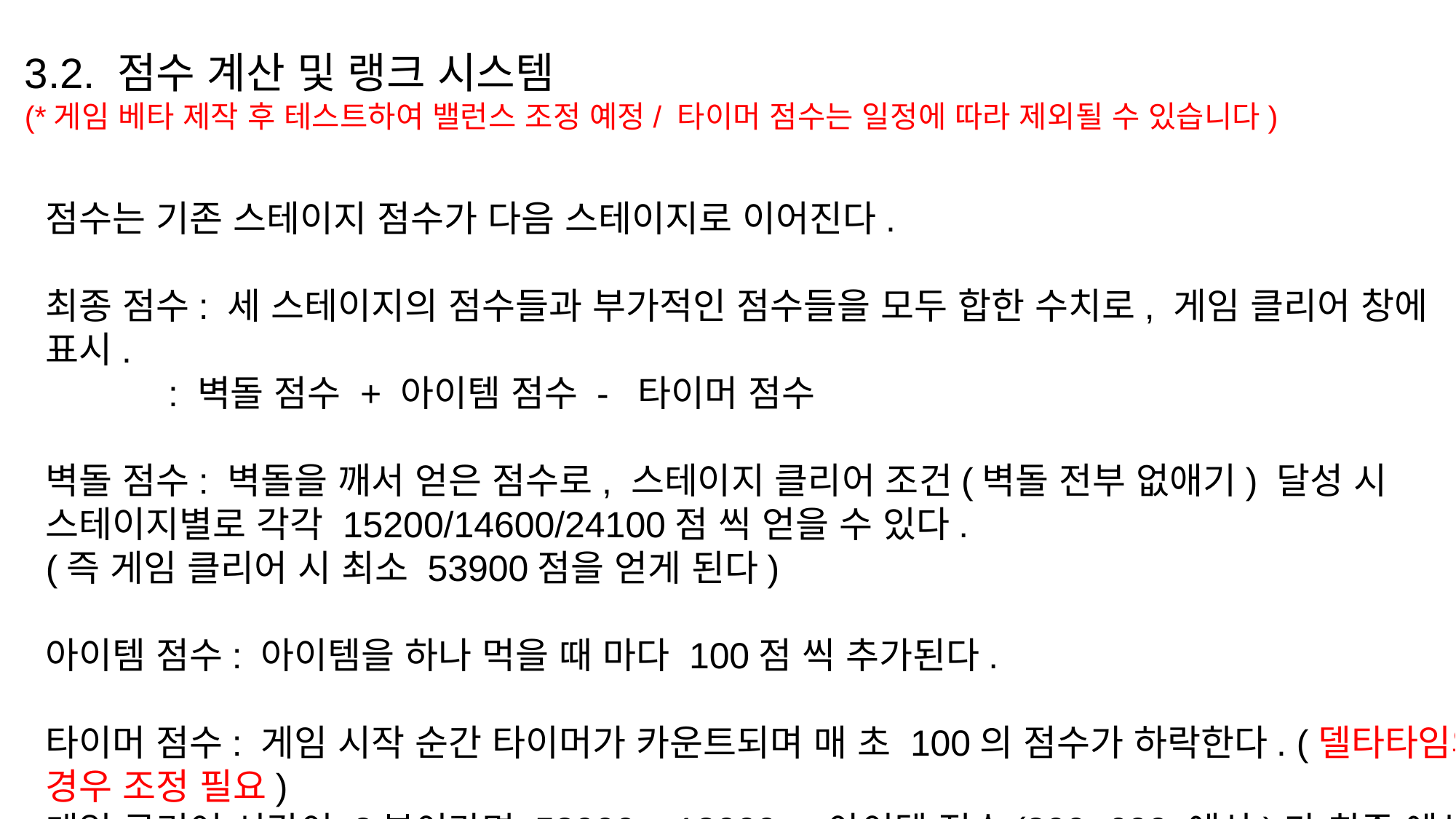

3.2. 점수 계산 및 랭크 시스템
(*게임 베타 제작 후 테스트하여 밸런스 조정 예정/ 타이머 점수는 일정에 따라 제외될 수 있습니다)
점수는 기존 스테이지 점수가 다음 스테이지로 이어진다.

최종 점수: 세 스테이지의 점수들과 부가적인 점수들을 모두 합한 수치로, 게임 클리어 창에 표시.
            : 벽돌 점수 + 아이템 점수 -  타이머 점수

벽돌 점수: 벽돌을 깨서 얻은 점수로, 스테이지 클리어 조건(벽돌 전부 없애기) 달성 시
스테이지별로 각각 15200/14600/24100점 씩 얻을 수 있다.
(즉 게임 클리어 시 최소 53900점을 얻게 된다)

아이템 점수: 아이템을 하나 먹을 때 마다 100점 씩 추가된다.

타이머 점수: 게임 시작 순간 타이머가 카운트되며 매 초 100의 점수가 하락한다. (델타타임의
경우 조정 필요)
게임 클리어 시간이 3분이라면 53900 – 18000 + 아이템 점수(300~600 예상)가 최종 예상 점수.